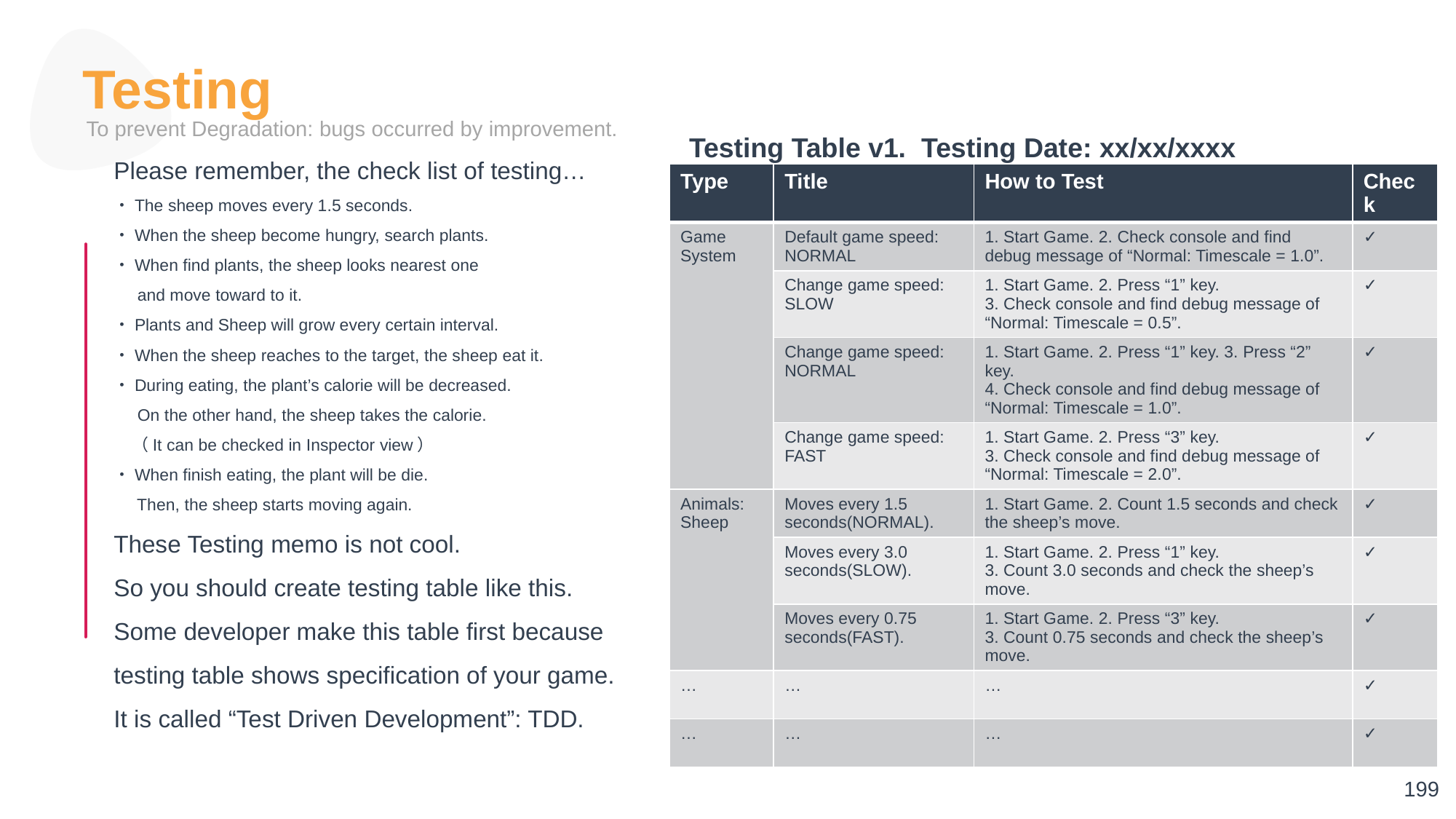

Testing

Please remember, the check list of testing…
・The sheep moves every 1.5 seconds.
・When the sheep become hungry, search plants.
・When find plants, the sheep looks nearest one
     and move toward to it.
・Plants and Sheep will grow every certain interval.
・When the sheep reaches to the target, the sheep eat it.
・During eating, the plant’s calorie will be decreased.
     On the other hand, the sheep takes the calorie.
   （It can be checked in Inspector view）
・When finish eating, the plant will be die.
     Then, the sheep starts moving again.
These Testing memo is not cool.
So you should create testing table like this.
Some developer make this table first because
testing table shows specification of your game.
It is called “Test Driven Development”: TDD.
To prevent Degradation: bugs occurred by improvement.
Testing Table v1.  Testing Date: xx/xx/xxxx
| Type | Title | How to Test | Check |
| --- | --- | --- | --- |
| Game System | Default game speed: NORMAL | 1. Start Game. 2. Check console and find debug message of “Normal: Timescale = 1.0”. | ✓ |
|  | Change game speed: SLOW | 1. Start Game. 2. Press “1” key. 3. Check console and find debug message of “Normal: Timescale = 0.5”. | ✓ |
|  | Change game speed: NORMAL | 1. Start Game. 2. Press “1” key. 3. Press “2” key. 4. Check console and find debug message of “Normal: Timescale = 1.0”. | ✓ |
|  | Change game speed: FAST | 1. Start Game. 2. Press “3” key. 3. Check console and find debug message of “Normal: Timescale = 2.0”. | ✓ |
| Animals: Sheep | Moves every 1.5 seconds(NORMAL). | 1. Start Game. 2. Count 1.5 seconds and check the sheep’s move. | ✓ |
|  | Moves every 3.0 seconds(SLOW). | 1. Start Game. 2. Press “1” key. 3. Count 3.0 seconds and check the sheep’s move. | ✓ |
|  | Moves every 0.75 seconds(FAST). | 1. Start Game. 2. Press “3” key. 3. Count 0.75 seconds and check the sheep’s move. | ✓ |
| … | … | … | ✓ |
| … | … | … | ✓ |
199